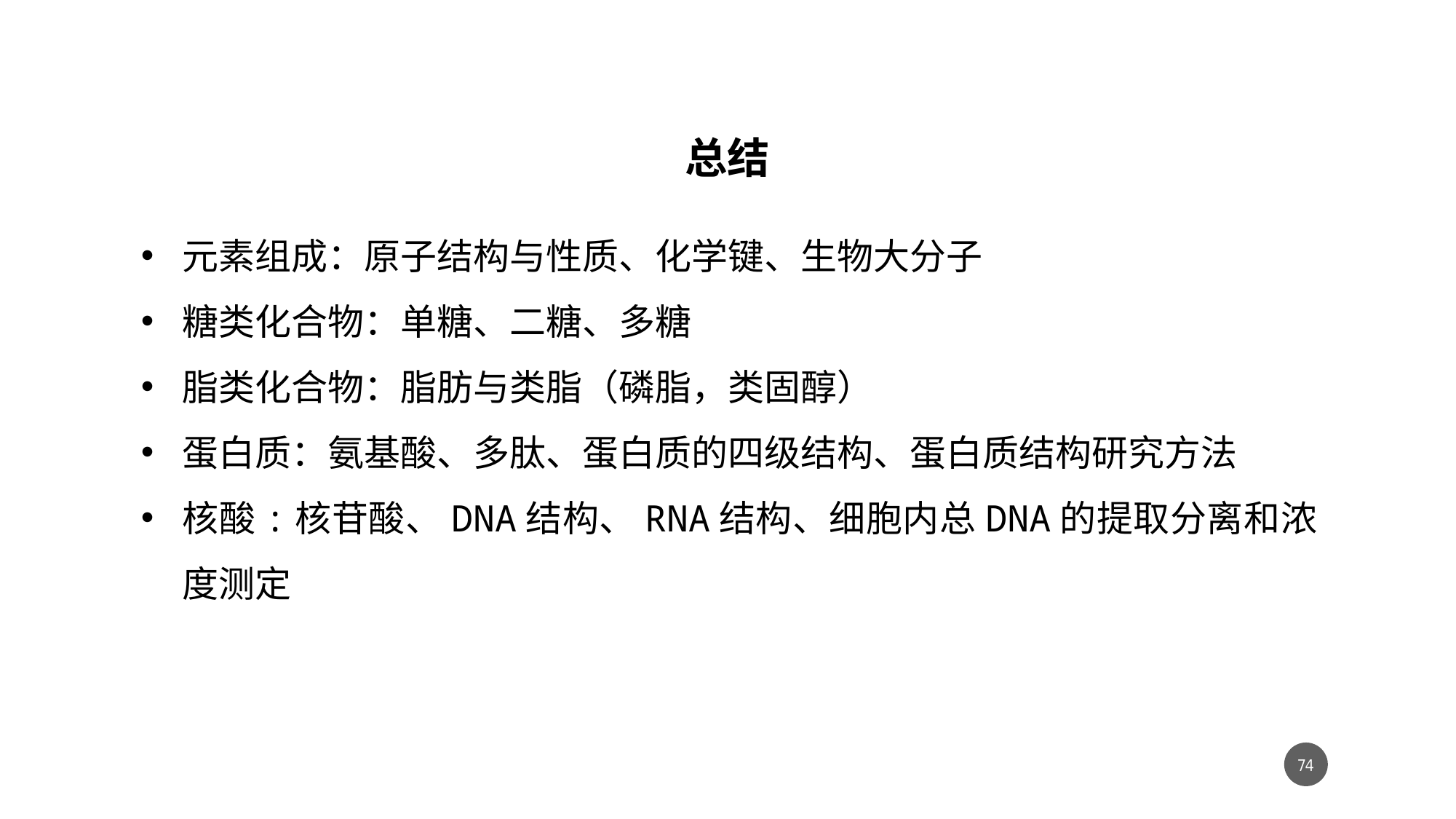

总结
元素组成：原子结构与性质、化学键、生物大分子
糖类化合物：单糖、二糖、多糖
脂类化合物：脂肪与类脂（磷脂，类固醇）
蛋白质：氨基酸、多肽、蛋白质的四级结构、蛋白质结构研究方法
核酸:核苷酸、DNA结构、RNA结构、细胞内总DNA的提取分离和浓度测定

74